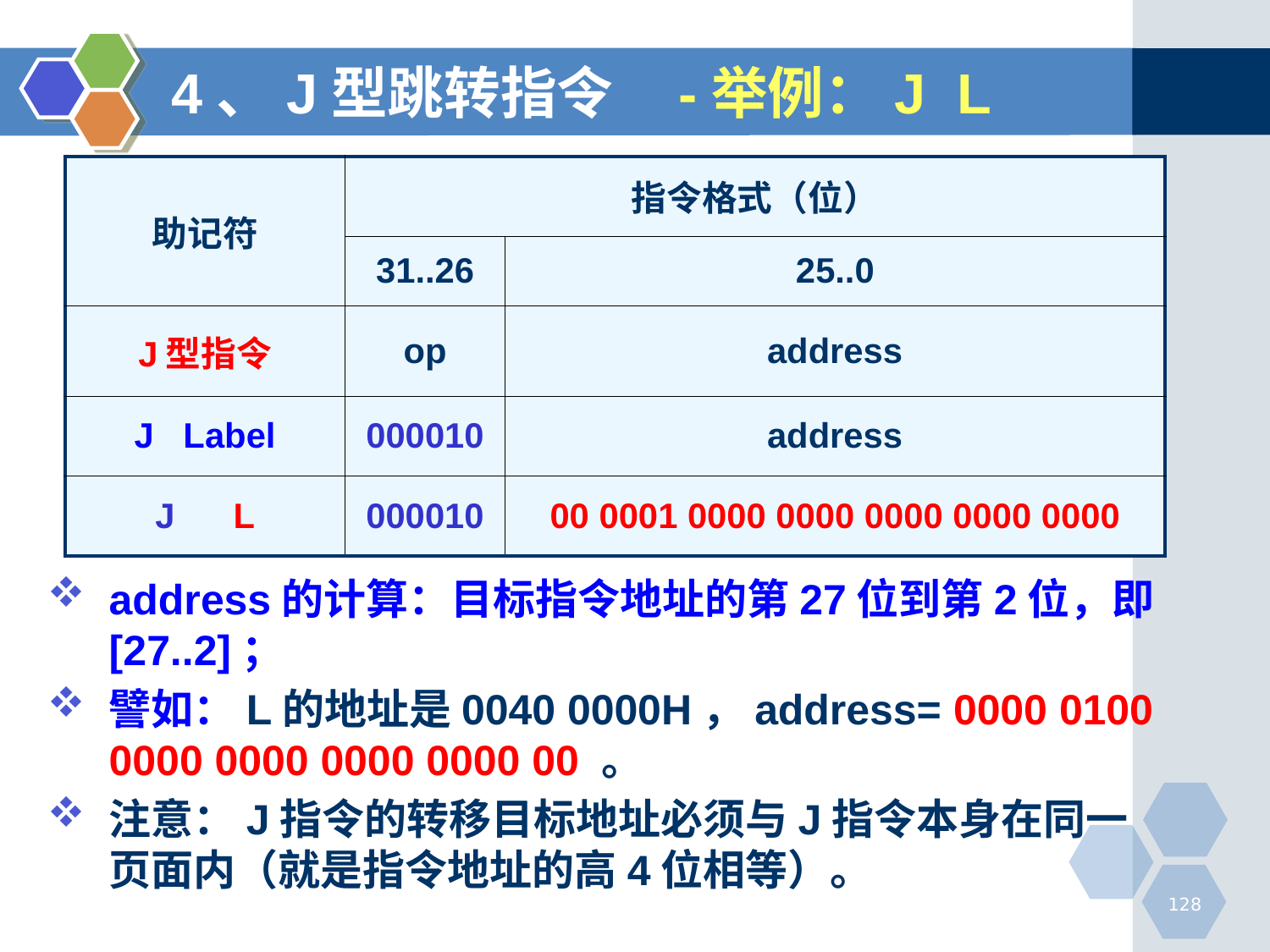

# 4、J型跳转指令    -举例：J  L
| 助记符 | 指令格式（位） |  |
| --- | --- | --- |
|  | 31..26 | 25..0 |
| J型指令 | op | address |
| J Label | 000010 | address |
| J L | 000010 | 00 0001 0000 0000 0000 0000 0000 |
address的计算：目标指令地址的第27位到第2位，即[27..2]；
譬如：L的地址是0040 0000H，address= 0000 0100 0000 0000 0000 0000 00 。
注意：J指令的转移目标地址必须与J指令本身在同一页面内（就是指令地址的高4位相等）。
128